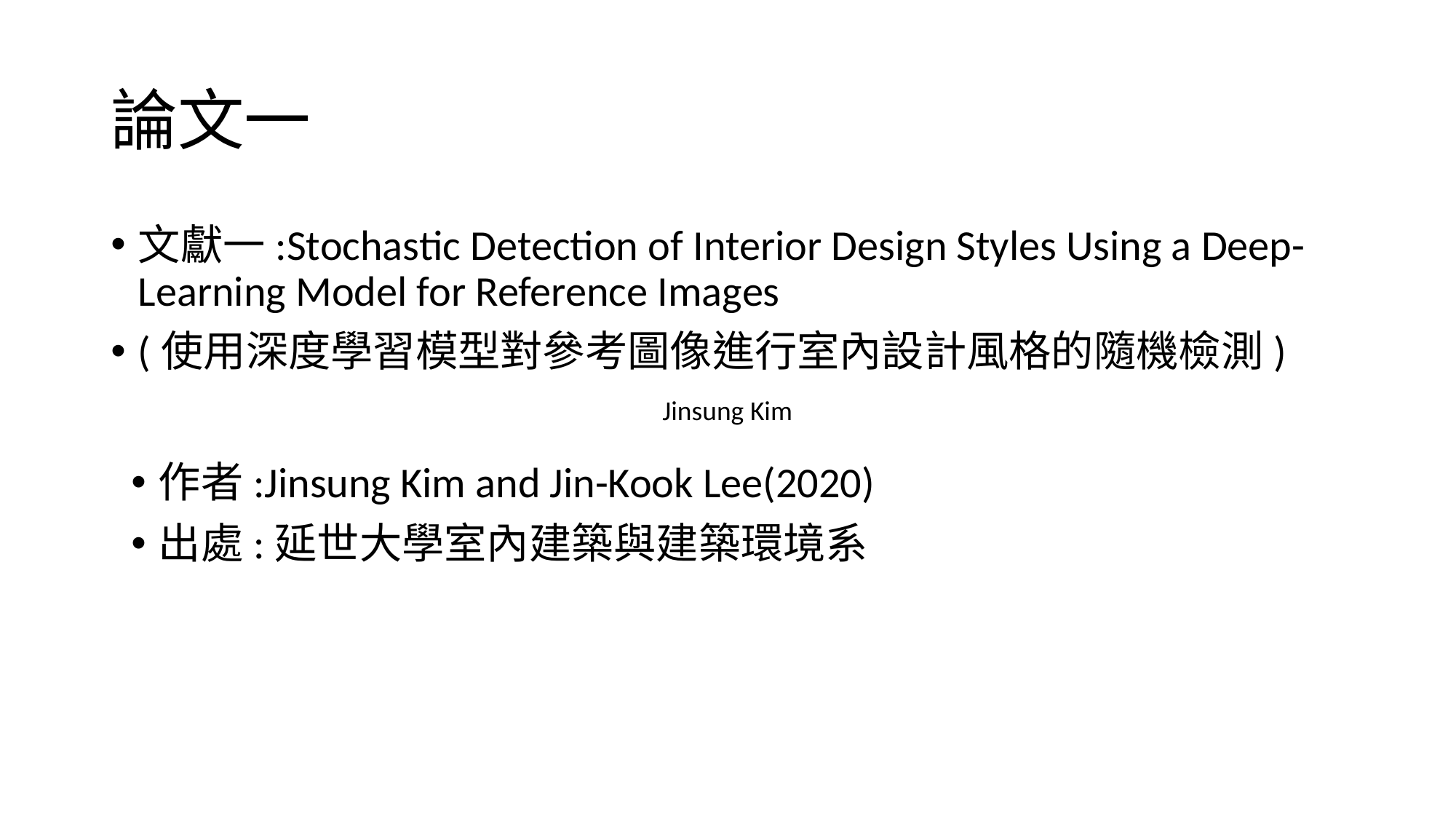

# 論文一
文獻一:Stochastic Detection of Interior Design Styles Using a Deep-Learning Model for Reference Images
(使用深度學習模型對參考圖像進行室內設計風格的隨機檢測)
Jinsung Kim
作者:Jinsung Kim and Jin-Kook Lee(2020)
出處:延世大學室內建築與建築環境系